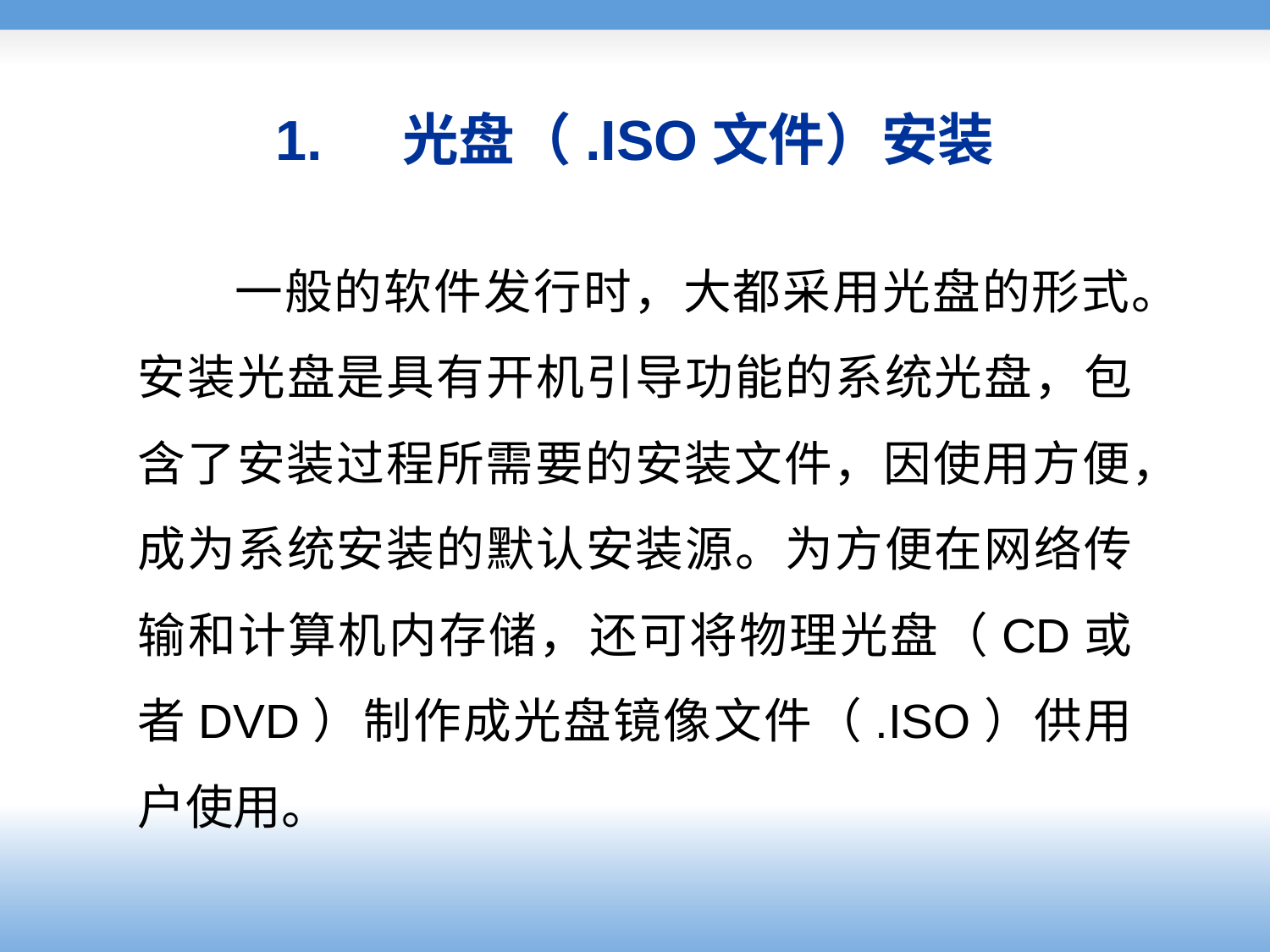

# 1.	光盘（.ISO文件）安装
一般的软件发行时，大都采用光盘的形式。安装光盘是具有开机引导功能的系统光盘，包含了安装过程所需要的安装文件，因使用方便，成为系统安装的默认安装源。为方便在网络传输和计算机内存储，还可将物理光盘（CD或者DVD）制作成光盘镜像文件（.ISO）供用户使用。